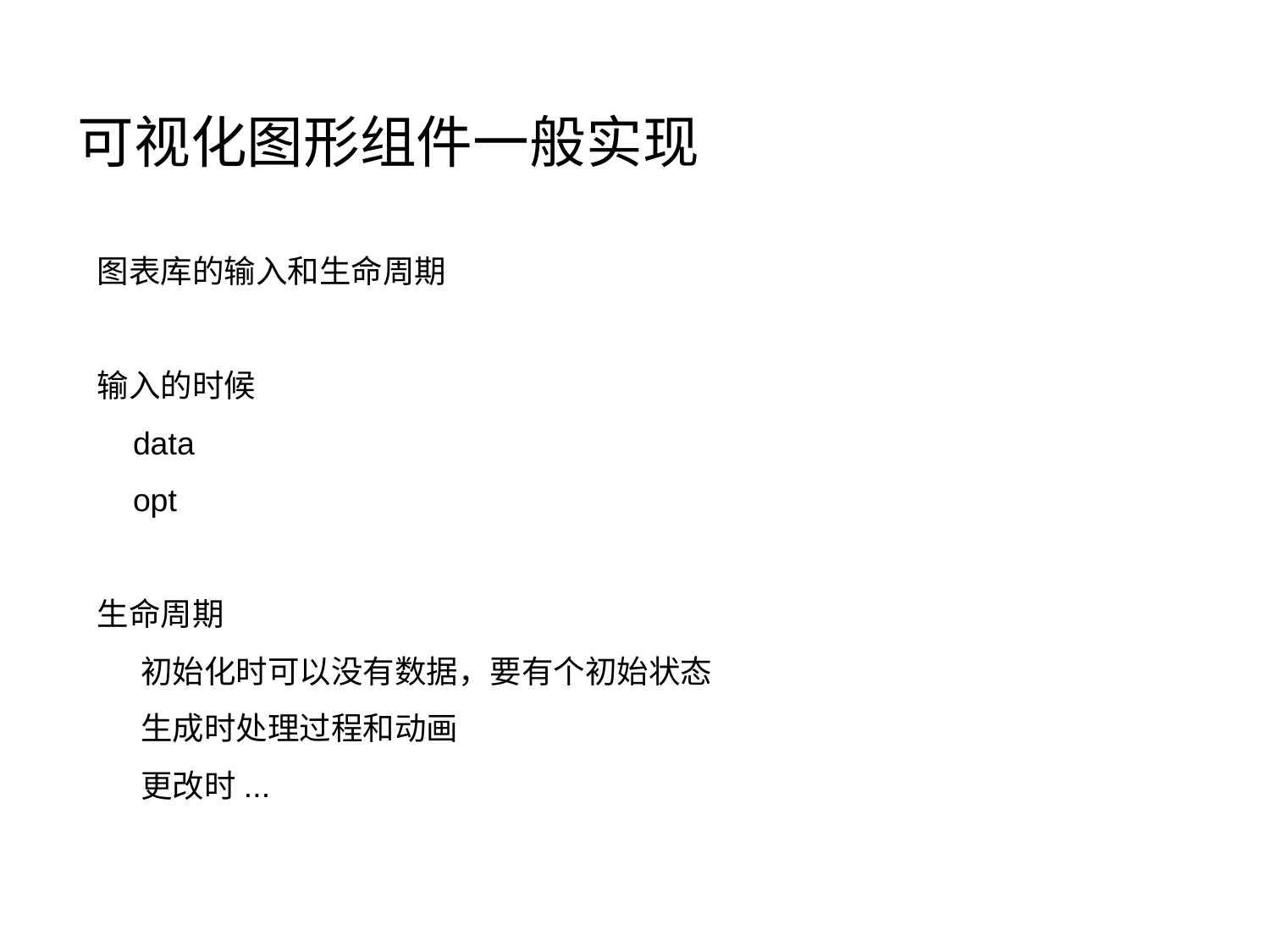

# 可视化图形组件一般实现
图表库的输入和生命周期

输入的时候
    data
    opt

生命周期
     初始化时可以没有数据，要有个初始状态
     生成时处理过程和动画
     更改时...